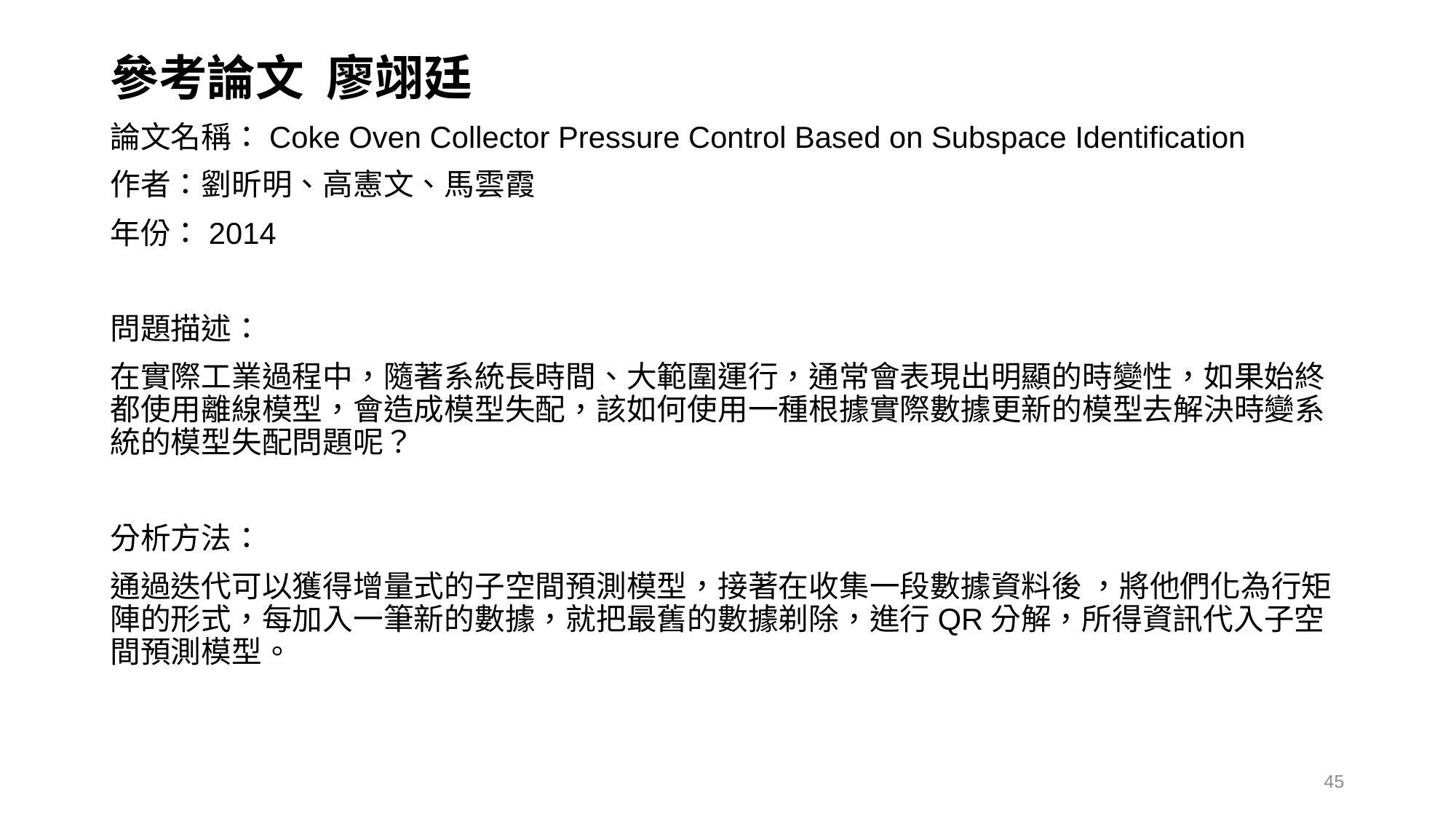

參考論文  廖翊廷
論文名稱：Coke Oven Collector Pressure Control Based on Subspace Identification
作者：劉昕明、高憲文、馬雲霞
年份：2014

問題描述：
在實際工業過程中，隨著系統長時間、大範圍運行，通常會表現出明顯的時變性，如果始終都使用離線模型，會造成模型失配，該如何使用一種根據實際數據更新的模型去解決時變系統的模型失配問題呢？

分析方法：
通過迭代可以獲得增量式的子空間預測模型，接著在收集一段數據資料後 ，將他們化為行矩陣的形式，每加入一筆新的數據，就把最舊的數據剃除，進行QR分解，所得資訊代入子空間預測模型。

45